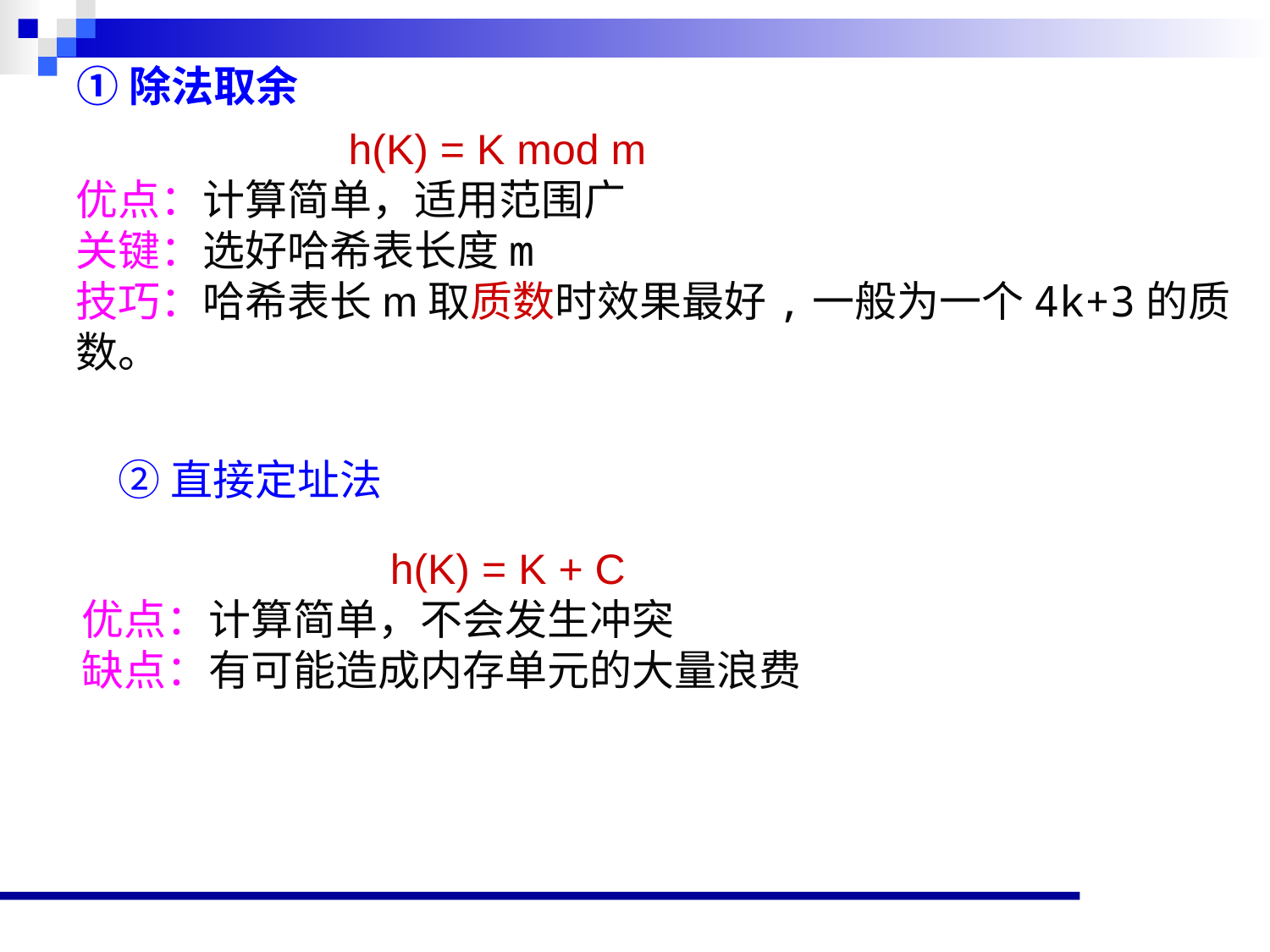

# ①除法取余
                       h(K) = K mod m
优点：计算简单，适用范围广
关键：选好哈希表长度m
技巧：哈希表长m取质数时效果最好,一般为一个4k+3的质数。
②直接定址法
                          h(K) = K + C
优点：计算简单，不会发生冲突
缺点：有可能造成内存单元的大量浪费